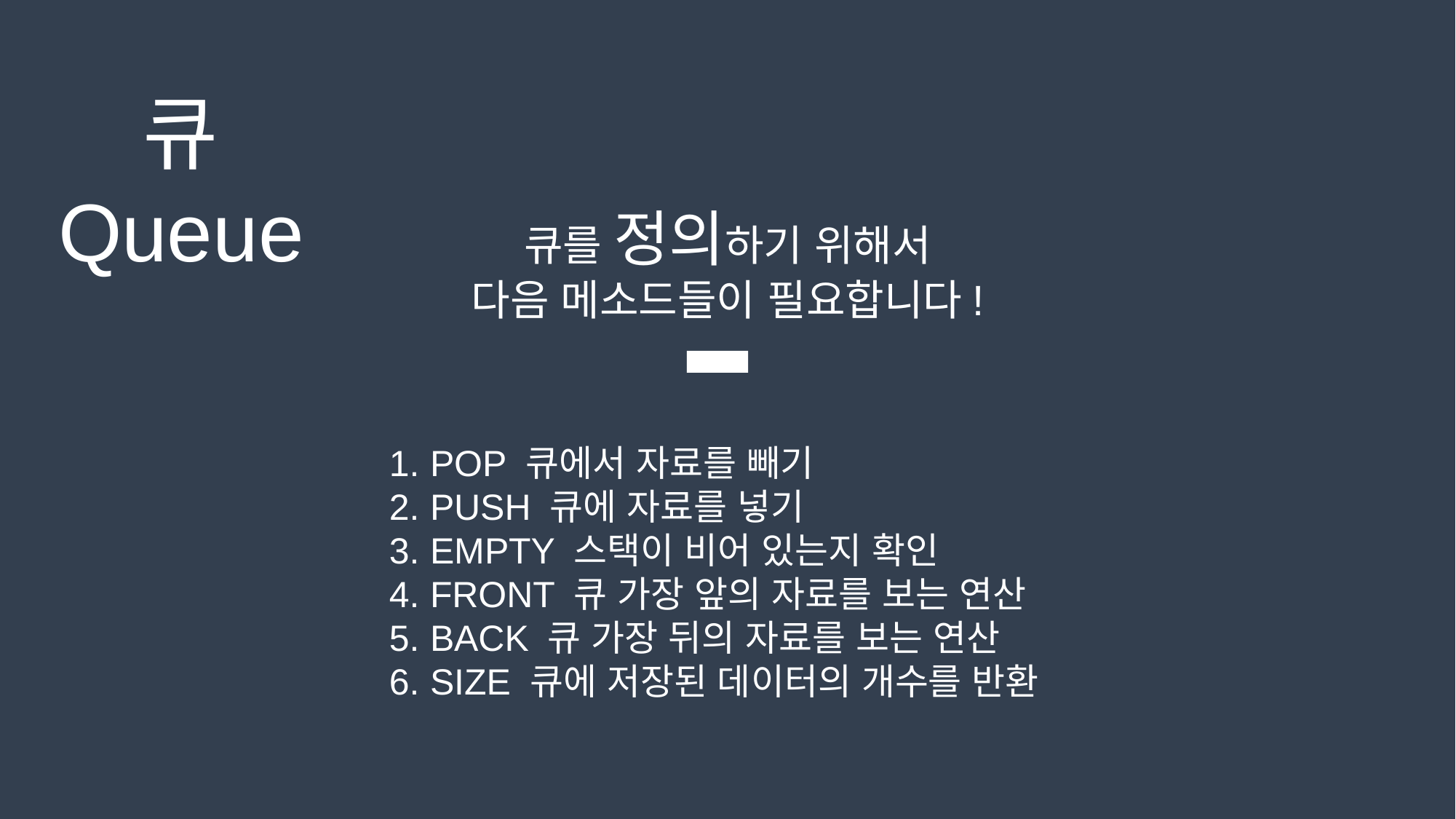

큐
Queue
큐를 정의하기 위해서
다음 메소드들이 필요합니다!

POP 큐에서 자료를 빼기
PUSH 큐에 자료를 넣기
EMPTY 스택이 비어 있는지 확인
FRONT 큐 가장 앞의 자료를 보는 연산
BACK 큐 가장 뒤의 자료를 보는 연산
SIZE 큐에 저장된 데이터의 개수를 반환